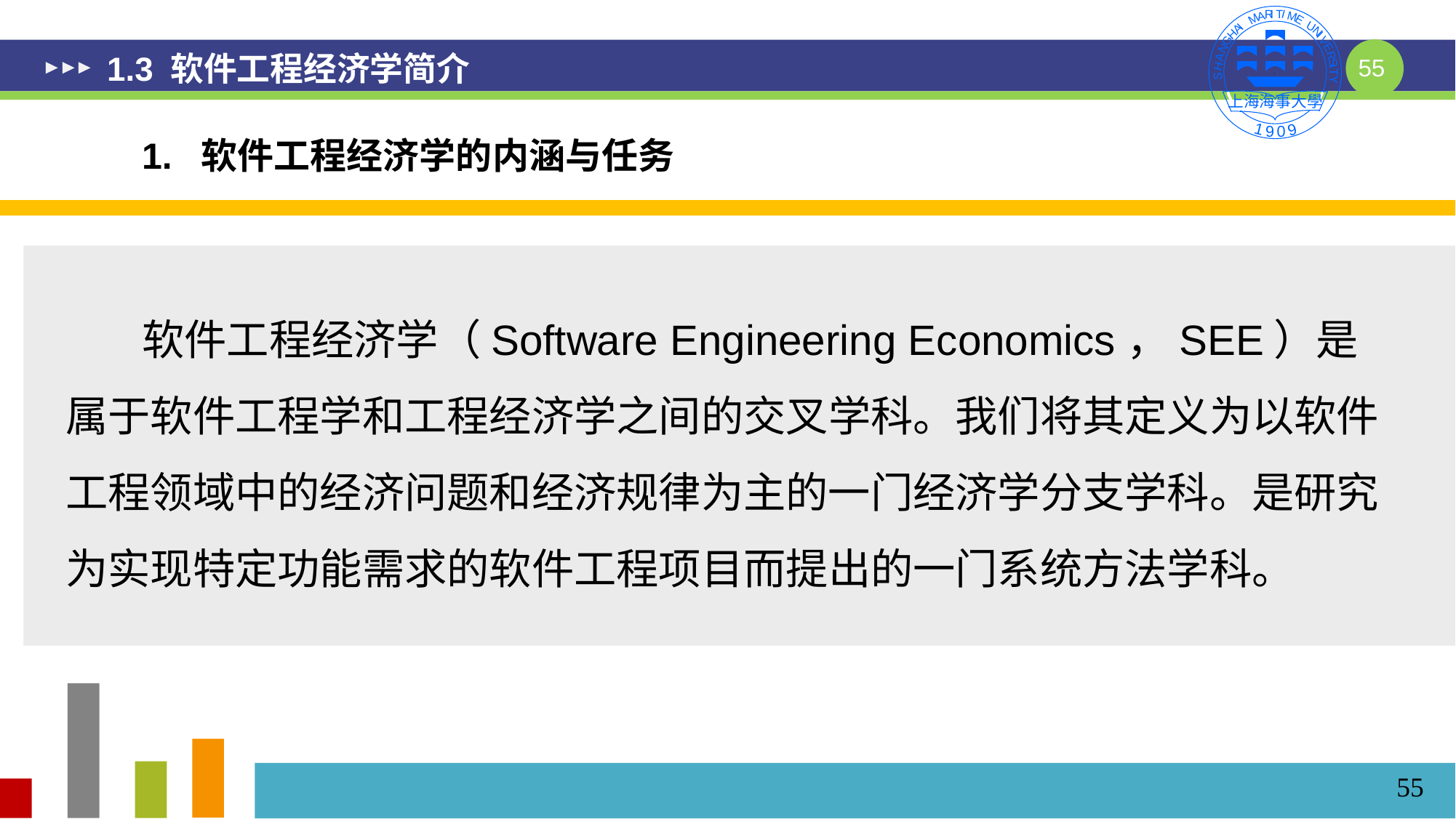

# 1.3 软件工程经济学简介
1.  软件工程经济学的内涵与任务

       软件工程经济学（Software Engineering Economics，SEE）是属于软件工程学和工程经济学之间的交叉学科。我们将其定义为以软件工程领域中的经济问题和经济规律为主的一门经济学分支学科。是研究为实现特定功能需求的软件工程项目而提出的一门系统方法学科。

55
55